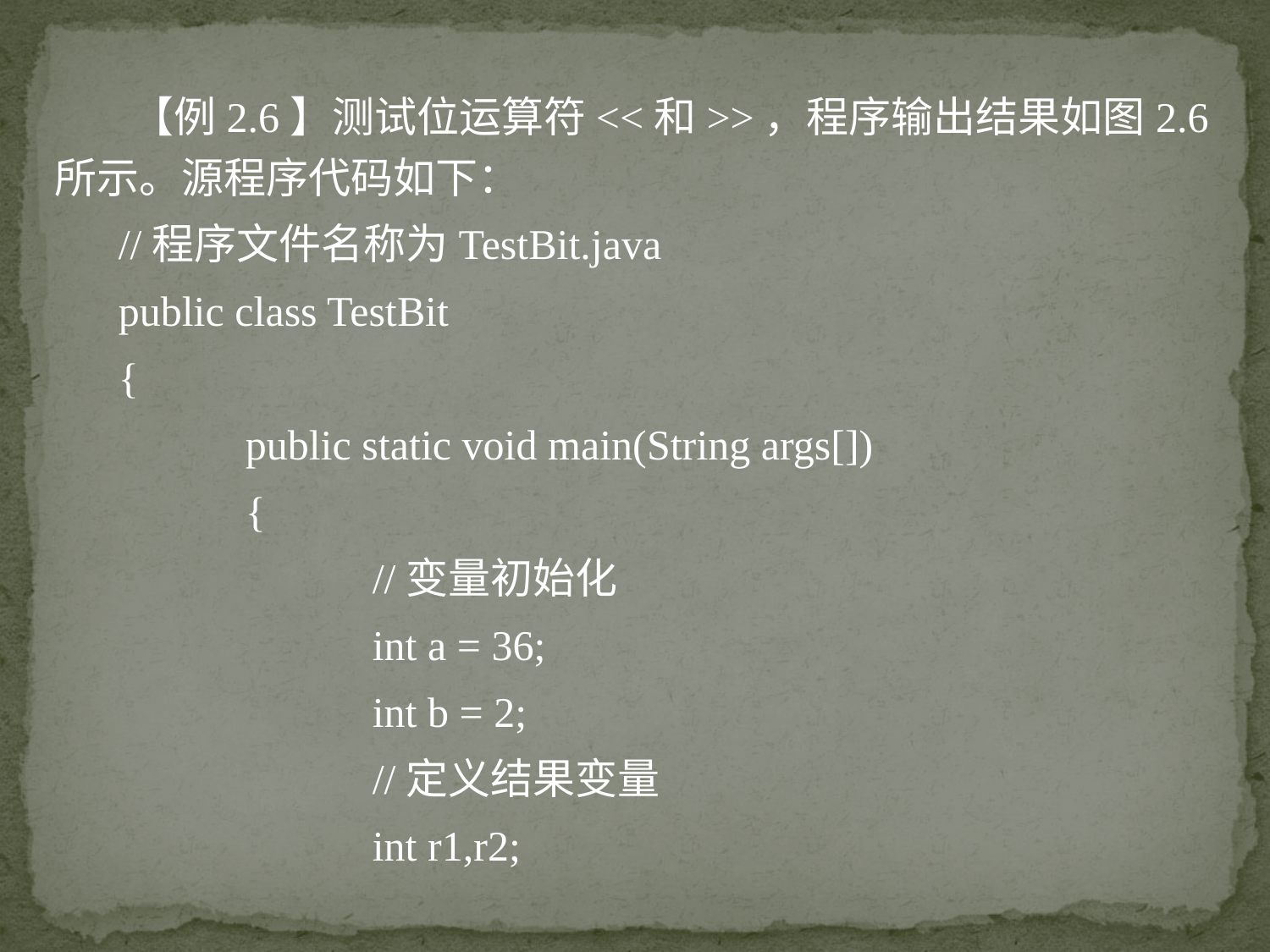

【例2.6】测试位运算符<<和>>，程序输出结果如图2.6所示。源程序代码如下：
//程序文件名称为TestBit.java
public class TestBit
{
	public static void main(String args[])
	{
		//变量初始化
		int a = 36;
		int b = 2;
		//定义结果变量
		int r1,r2;